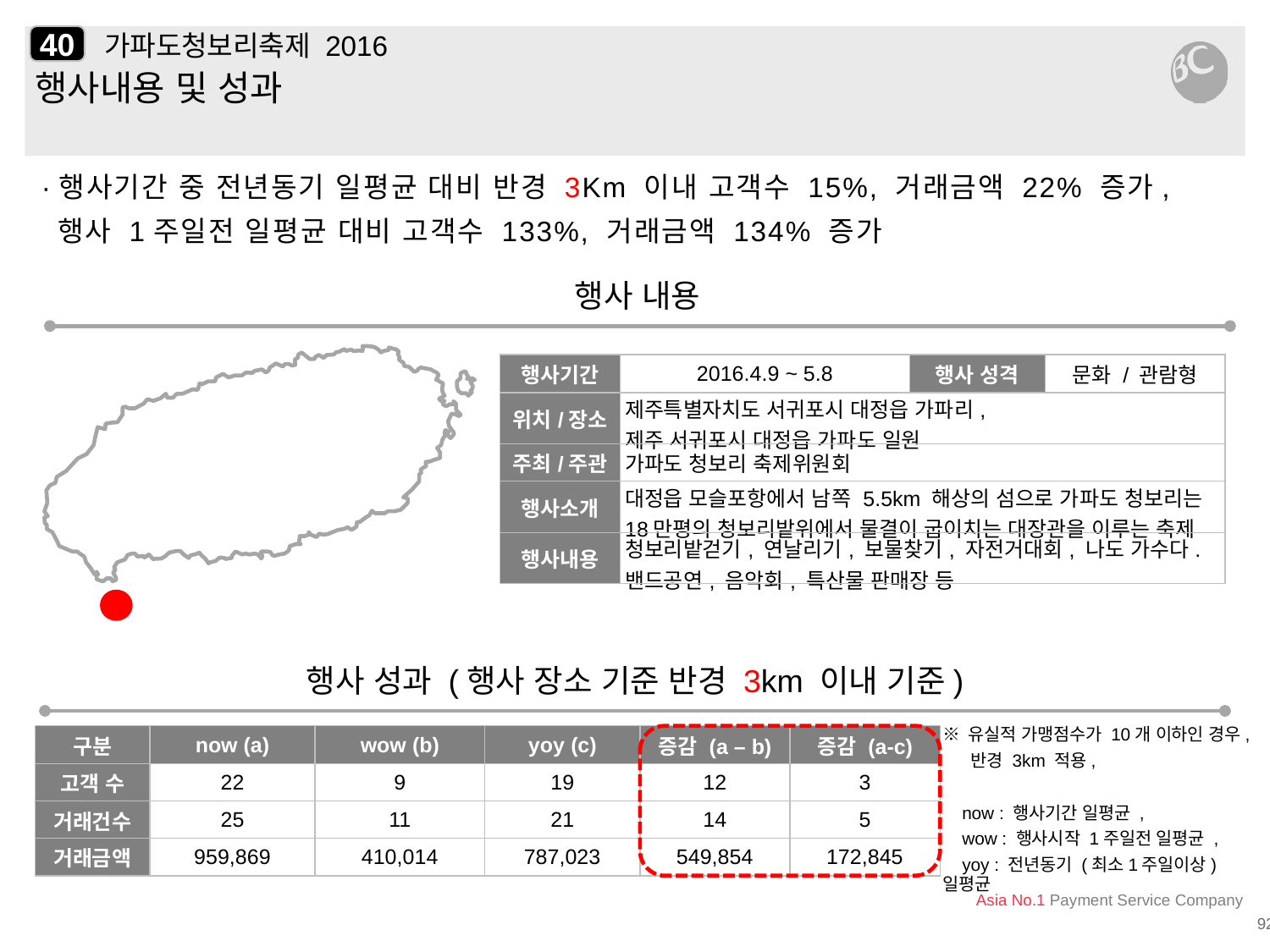

40
# 가파도청보리축제 2016
행사내용 및 성과
·행사기간 중 전년동기 일평균 대비 반경 3Km 이내 고객수 15%, 거래금액 22% 증가,
 행사 1주일전 일평균 대비 고객수 133%, 거래금액 134% 증가
행사 내용

| 행사기간 | 2016.4.9 ~ 5.8 | 행사 성격 | 문화 / 관람형 |
| --- | --- | --- | --- |
| 위치/장소 | 제주특별자치도 서귀포시 대정읍 가파리, 제주 서귀포시 대정읍 가파도 일원 |  |  |
| 주최/주관 | 가파도 청보리 축제위원회 |  |  |
| 행사소개 | 대정읍 모슬포항에서 남쪽 5.5km 해상의 섬으로 가파도 청보리는 18만평의 청보리밭위에서 물결이 굽이치는 대장관을 이루는 축제 |  |  |
| 행사내용 | 청보리밭걷기, 연날리기, 보물찾기, 자전거대회, 나도 가수다. 밴드공연, 음악회, 특산물 판매장 등 |  |  |

행사 성과 (행사 장소 기준 반경 3km 이내 기준)
| 구분 | now (a) | wow (b) | yoy (c) | 증감 (a – b) | 증감 (a-c) |
| --- | --- | --- | --- | --- | --- |
| 고객 수 | 22 | 9 | 19 | 12 | 3 |
| 거래건수 | 25 | 11 | 21 | 14 | 5 |
| 거래금액 | 959,869 | 410,014 | 787,023 | 549,854 | 172,845 |

※ 유실적 가맹점수가 10개 이하인 경우,
     반경 3km 적용,

    now : 행사기간 일평균 ,
    wow : 행사시작 1주일전 일평균 ,
    yoy : 전년동기 (최소1주일이상) 일평균